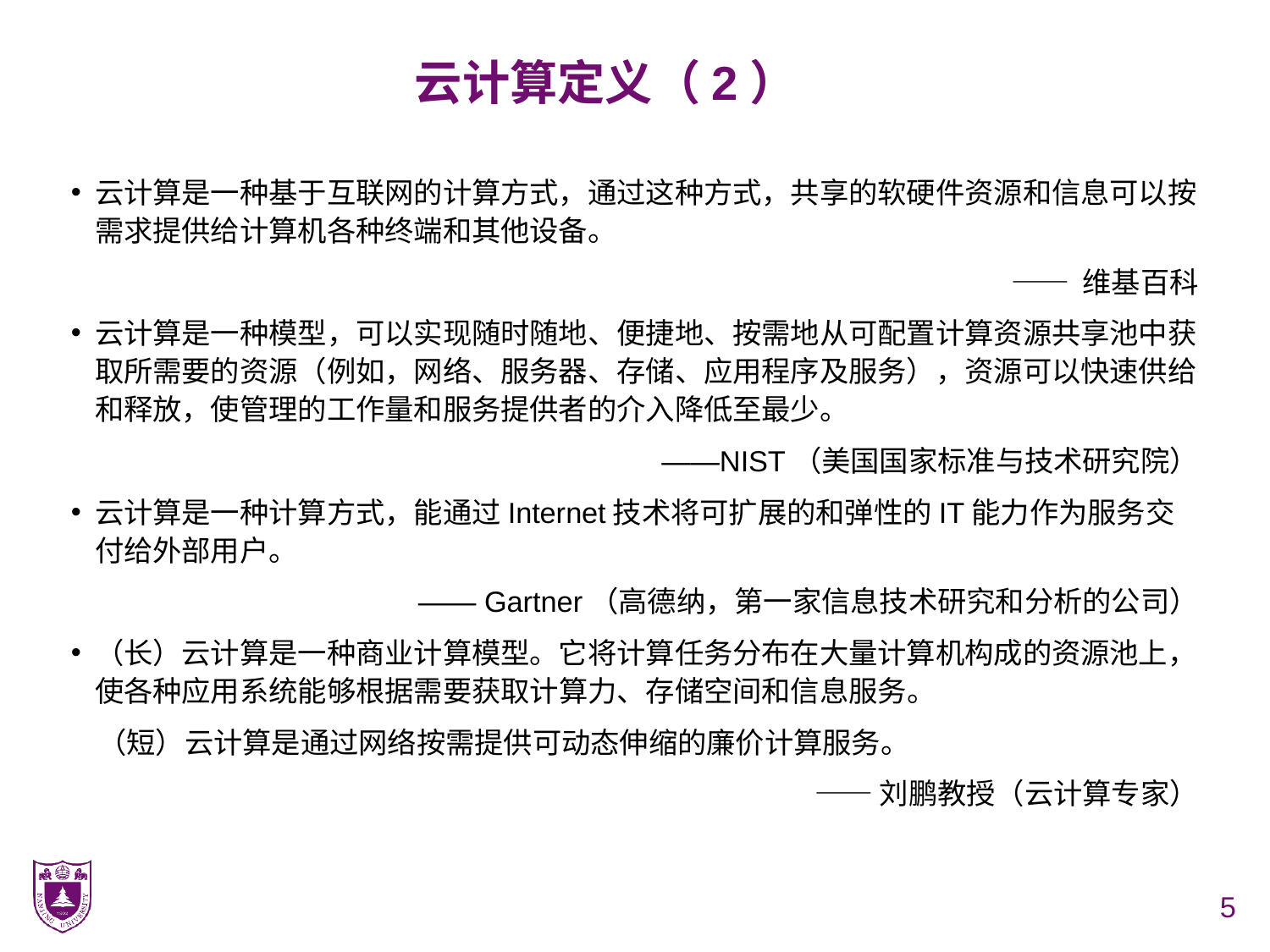

# 云计算定义（2）
云计算是一种基于互联网的计算方式，通过这种方式，共享的软硬件资源和信息可以按需求提供给计算机各种终端和其他设备。
—— 维基百科
云计算是一种模型，可以实现随时随地、便捷地、按需地从可配置计算资源共享池中获取所需要的资源（例如，网络、服务器、存储、应用程序及服务），资源可以快速供给和释放，使管理的工作量和服务提供者的介入降低至最少。
——NIST（美国国家标准与技术研究院）
云计算是一种计算方式，能通过Internet技术将可扩展的和弹性的IT能力作为服务交付给外部用户。
—— Gartner（高德纳，第一家信息技术研究和分析的公司）
（长）云计算是一种商业计算模型。它将计算任务分布在大量计算机构成的资源池上，使各种应用系统能够根据需要获取计算力、存储空间和信息服务。
   （短）云计算是通过网络按需提供可动态伸缩的廉价计算服务。
——刘鹏教授（云计算专家）

5